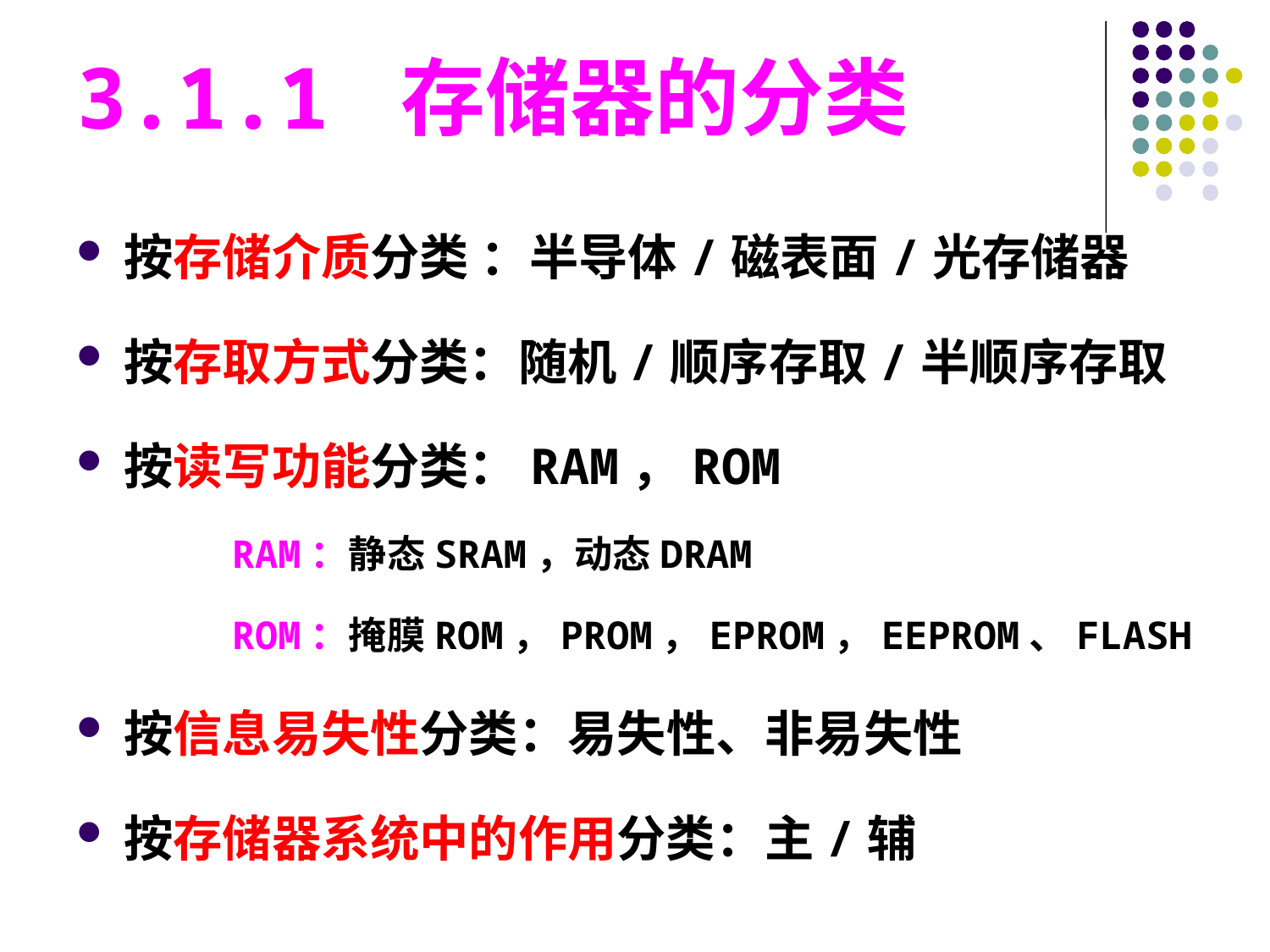

3.1.1 存储器的分类
按存储介质分类 ：半导体/磁表面/光存储器
按存取方式分类：随机/顺序存取/半顺序存取
按读写功能分类：RAM，ROM
    RAM：静态SRAM，动态DRAM
    ROM：掩膜ROM，PROM，EPROM，EEPROM、FLASH
按信息易失性分类：易失性、非易失性
按存储器系统中的作用分类：主/辅
# 6